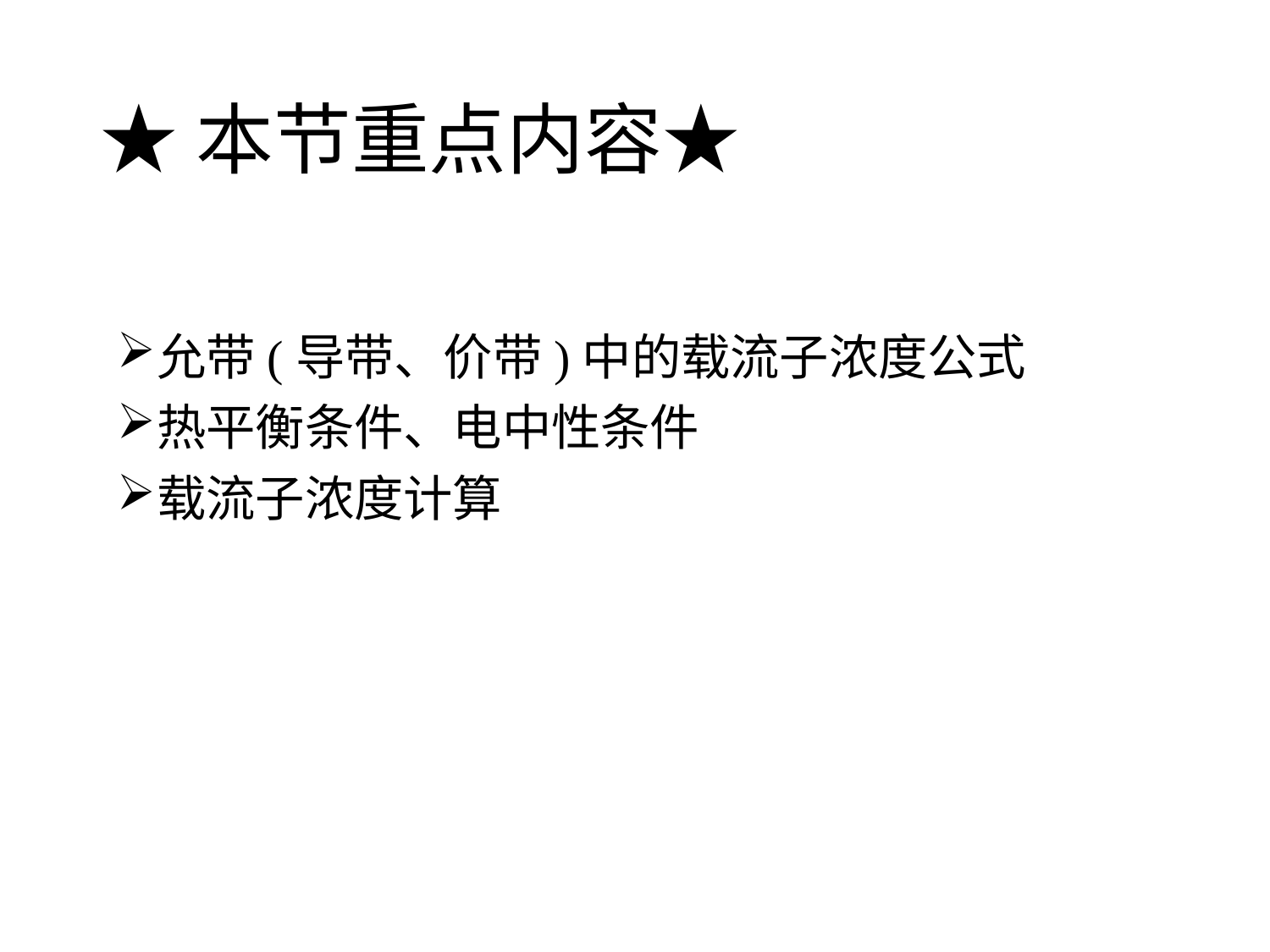

# ★本节重点内容★
允带(导带、价带)中的载流子浓度公式
热平衡条件、电中性条件
载流子浓度计算